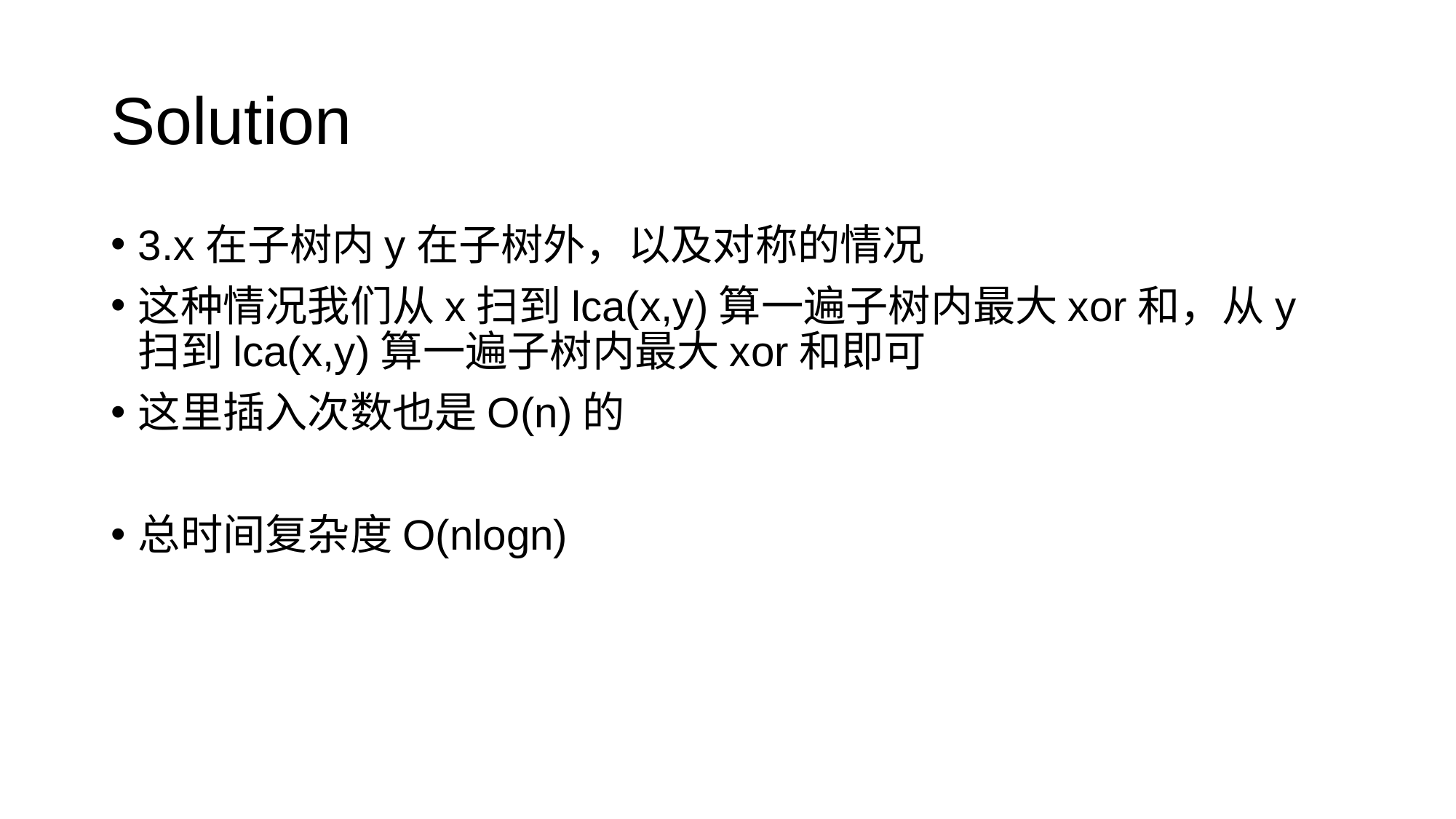

# Solution
3.x在子树内y在子树外，以及对称的情况
这种情况我们从x扫到lca(x,y)算一遍子树内最大xor和，从y扫到lca(x,y)算一遍子树内最大xor和即可
这里插入次数也是O(n)的

总时间复杂度O(nlogn)